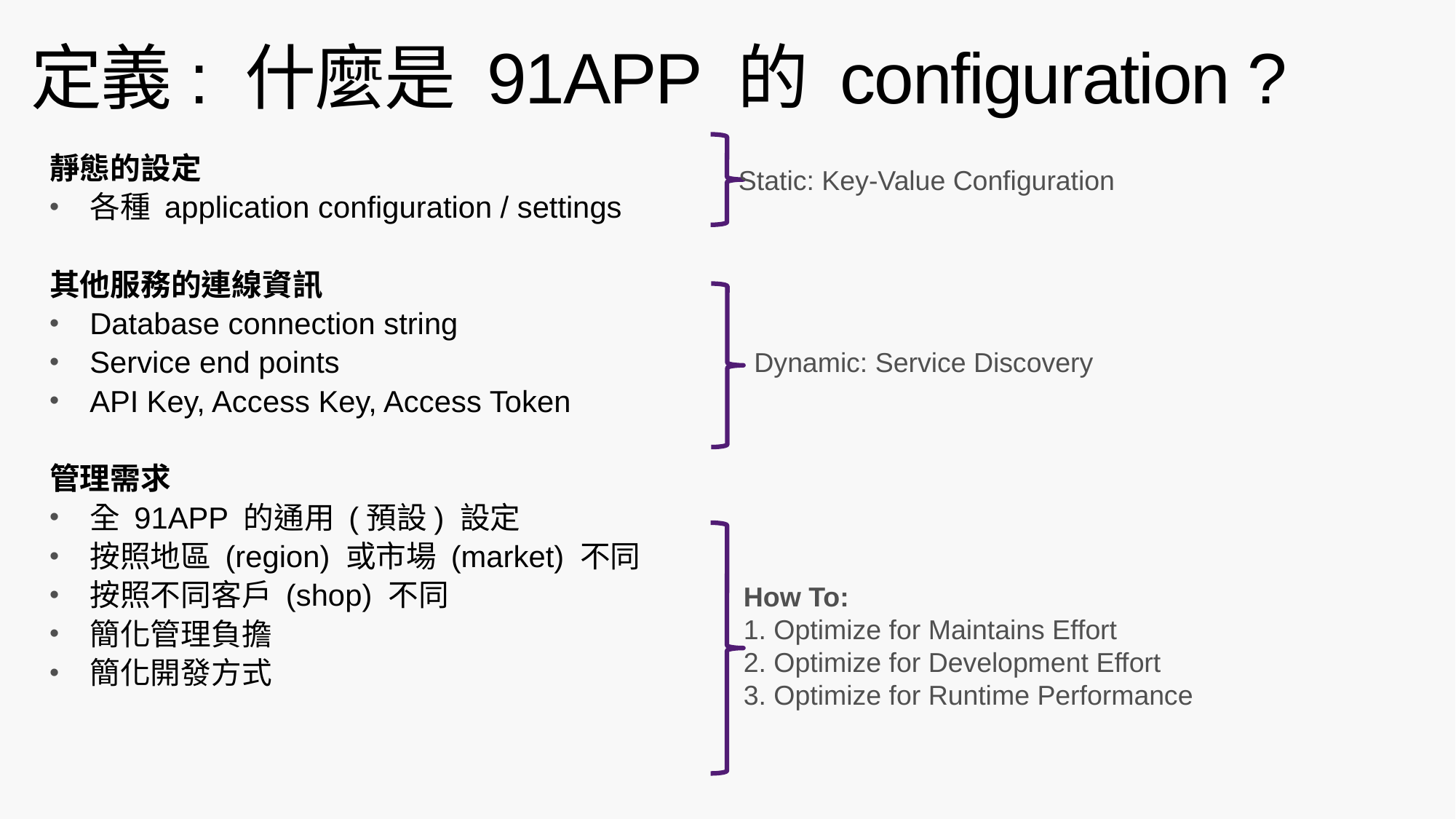

# 定義: 什麼是 91APP 的 configuration ?

靜態的設定
各種 application configuration / settings

其他服務的連線資訊
Database connection string
Service end points
API Key, Access Key, Access Token

管理需求
全 91APP 的通用 (預設) 設定
按照地區 (region) 或市場 (market) 不同
按照不同客戶 (shop) 不同
簡化管理負擔
簡化開發方式
Static: Key-Value Configuration

Dynamic: Service Discovery

How To:
1. Optimize for Maintains Effort
2. Optimize for Development Effort
3. Optimize for Runtime Performance